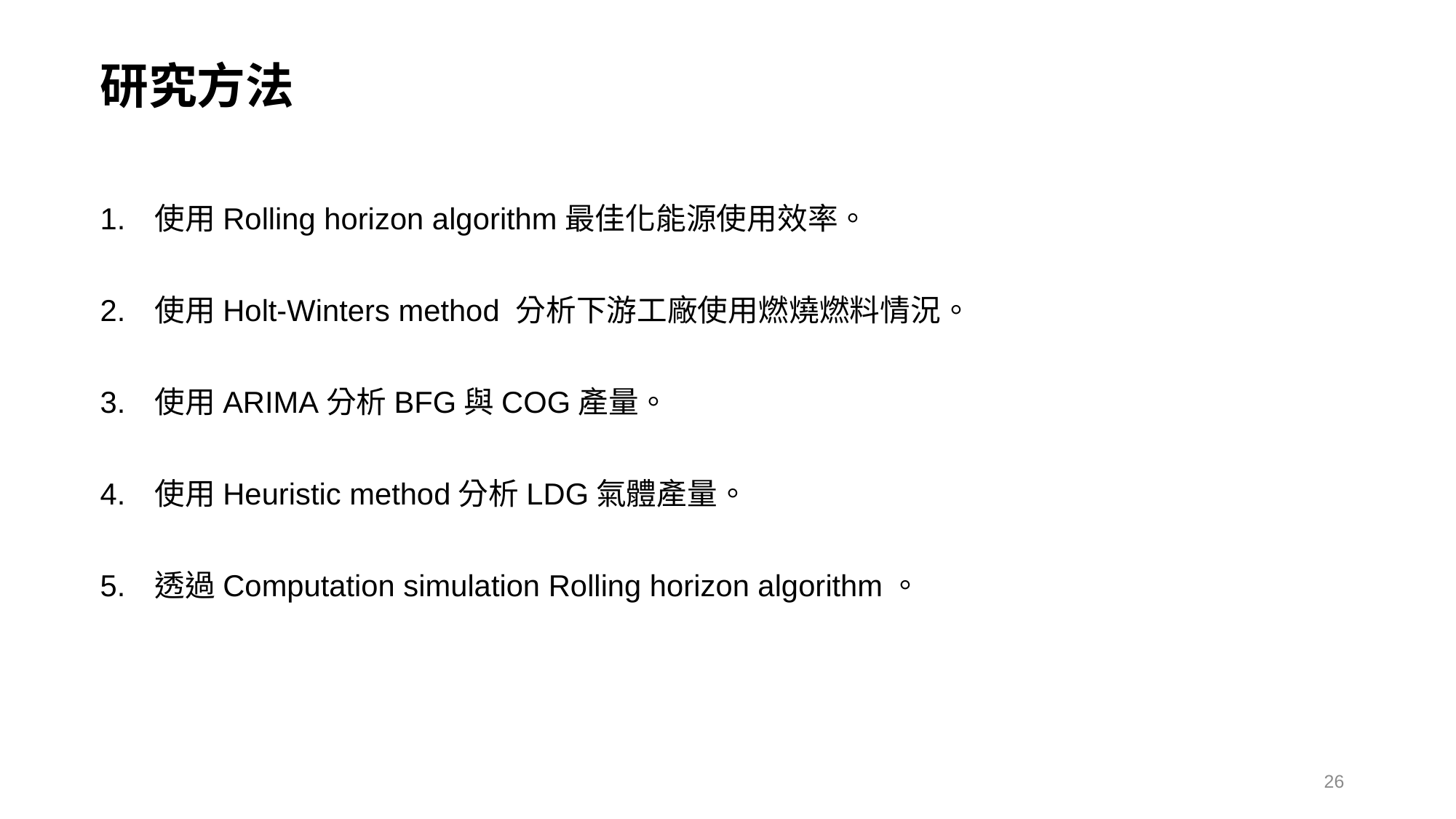

研究方法
使用Rolling horizon algorithm最佳化能源使用效率。
使用Holt-Winters method 分析下游工廠使用燃燒燃料情況。
使用ARIMA分析BFG與COG產量。
使用Heuristic method分析LDG氣體產量。
透過Computation simulation Rolling horizon algorithm。

26